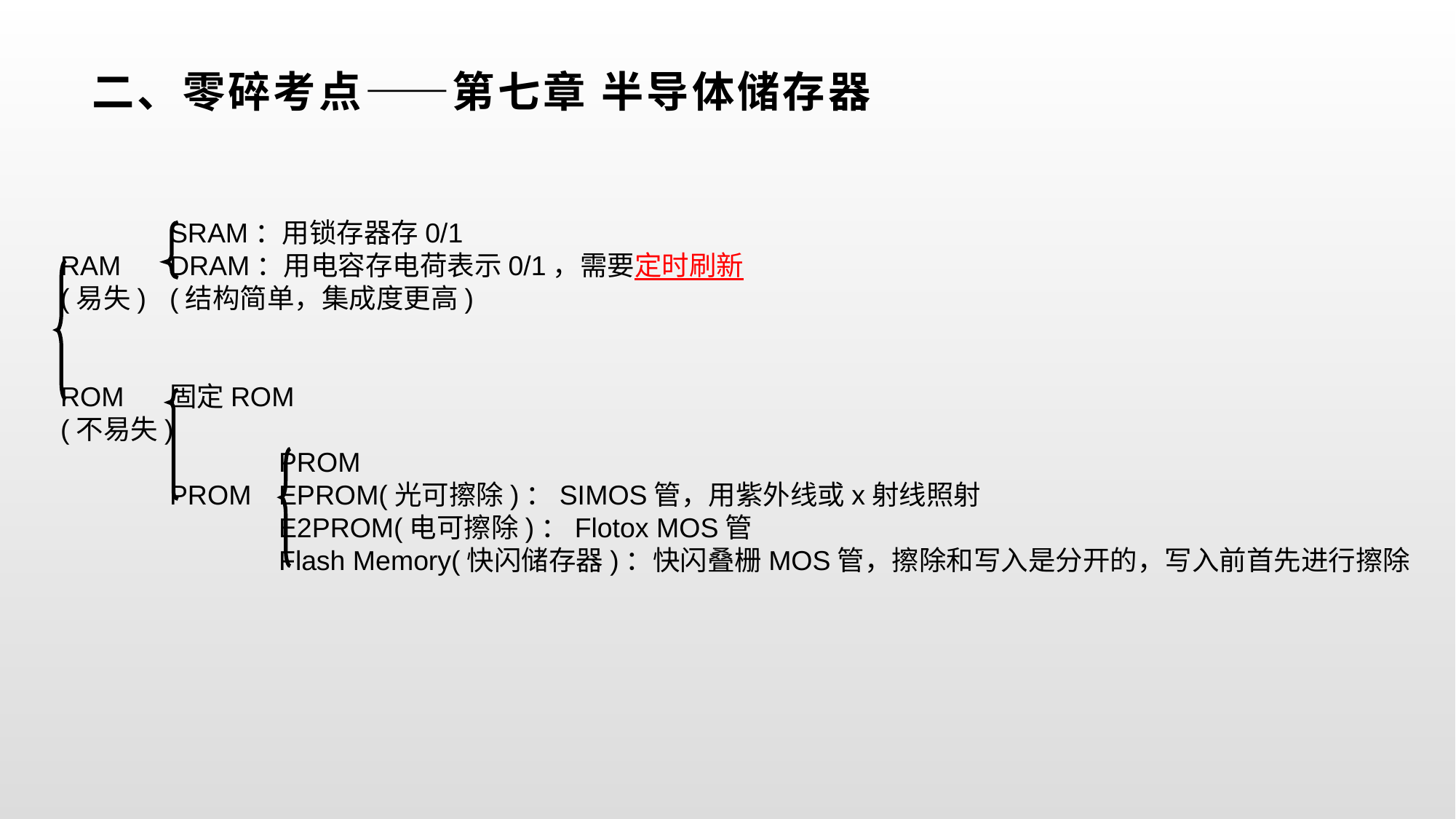

# 二、零碎考点——第七章 半导体储存器

	SRAM：用锁存器存0/1
RAM	DRAM：用电容存电荷表示0/1，需要定时刷新
(易失)	(结构简单，集成度更高)

ROM	固定ROM
(不易失)
		PROM
	PROM	EPROM(光可擦除)：SIMOS管，用紫外线或x射线照射
		E2PROM(电可擦除)：Flotox MOS管
		Flash Memory(快闪储存器)：快闪叠栅MOS管，擦除和写入是分开的，写入前首先进行擦除